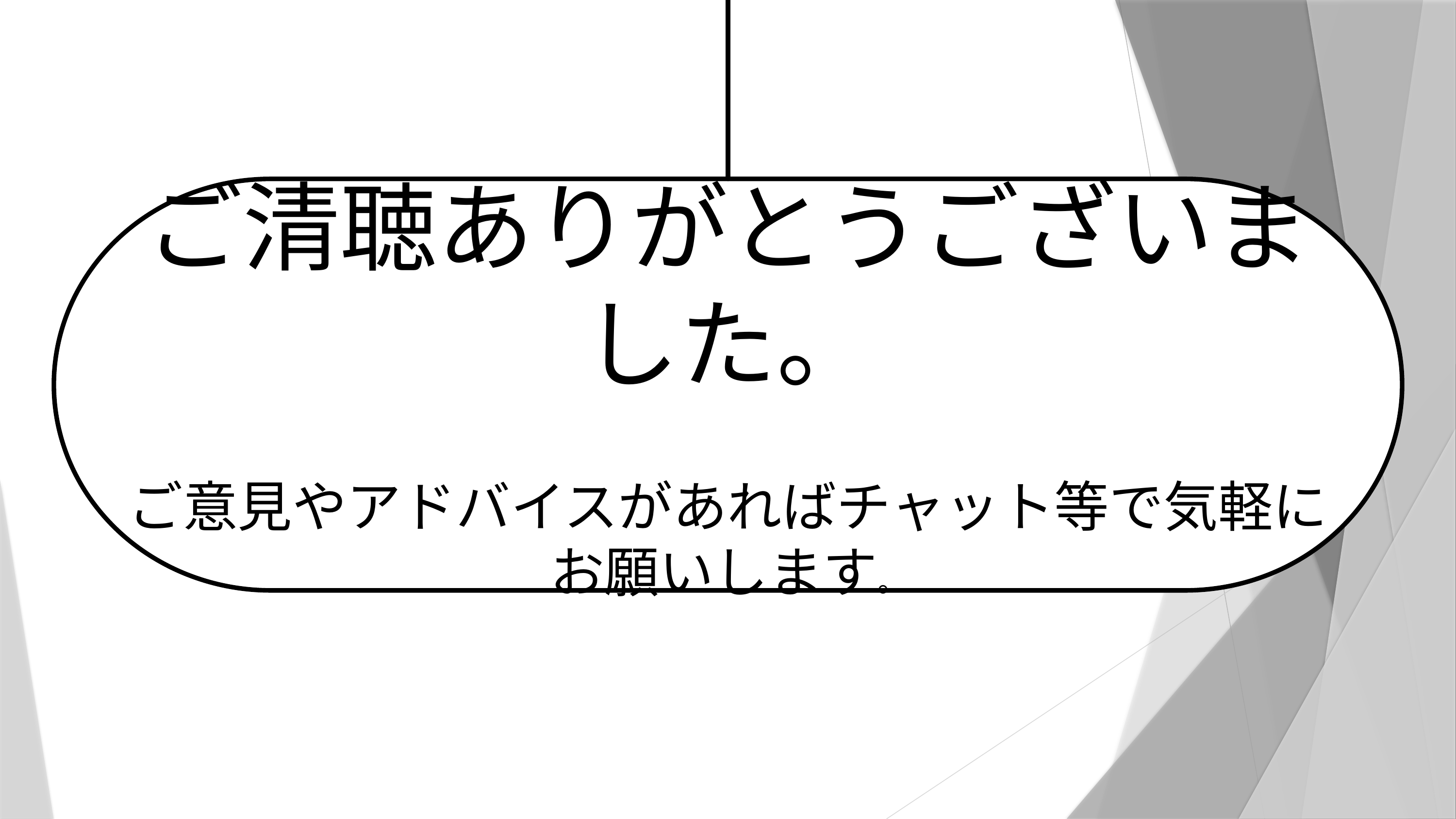

ご清聴ありがとうございました。

ご意見やアドバイスがあればチャット等で気軽に
お願いします。